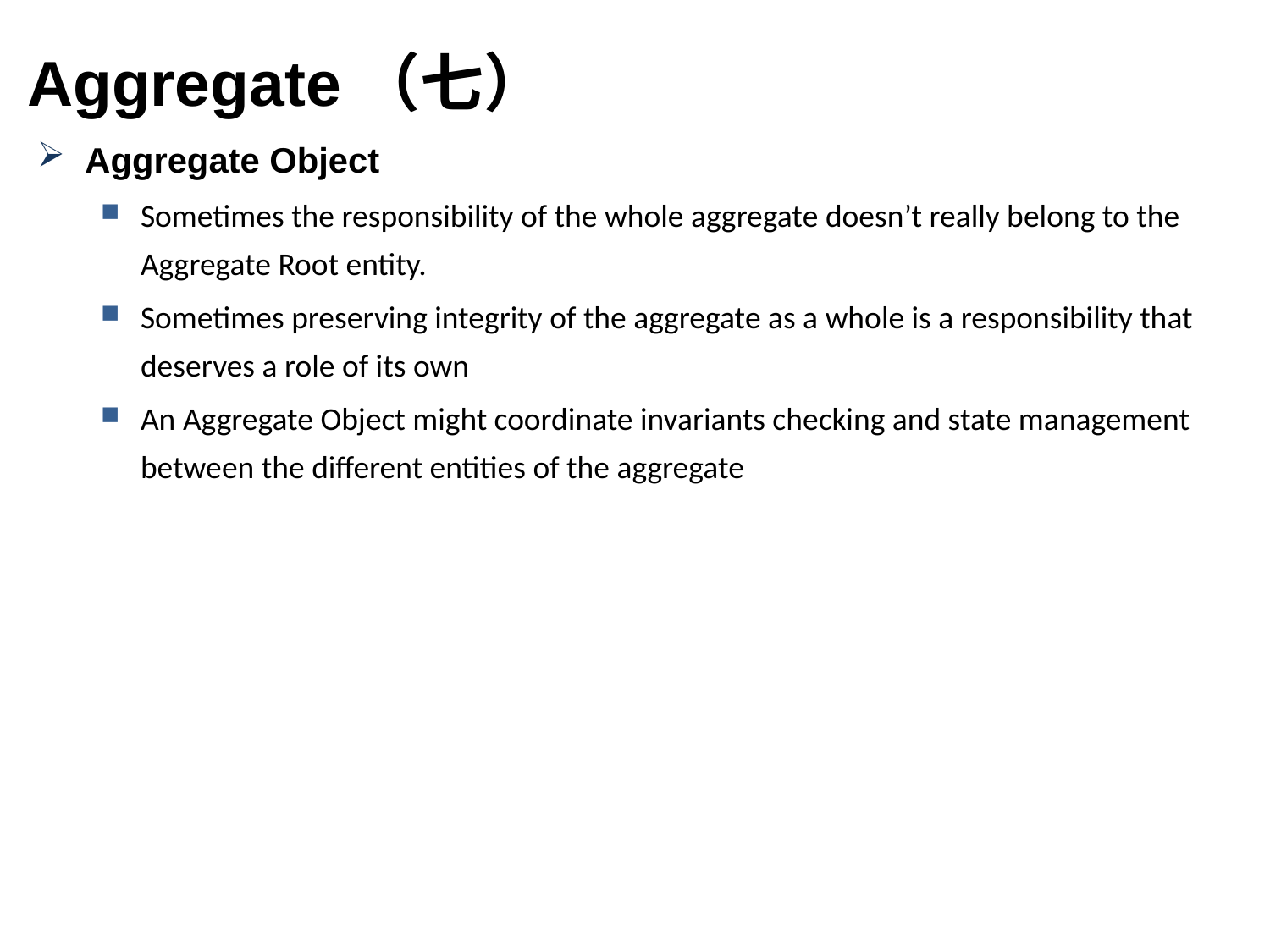

Aggregate（七）
Aggregate Object
Sometimes the responsibility of the whole aggregate doesn’t really belong to the Aggregate Root entity.
Sometimes preserving integrity of the aggregate as a whole is a responsibility that deserves a role of its own
An Aggregate Object might coordinate invariants checking and state management between the different entities of the aggregate